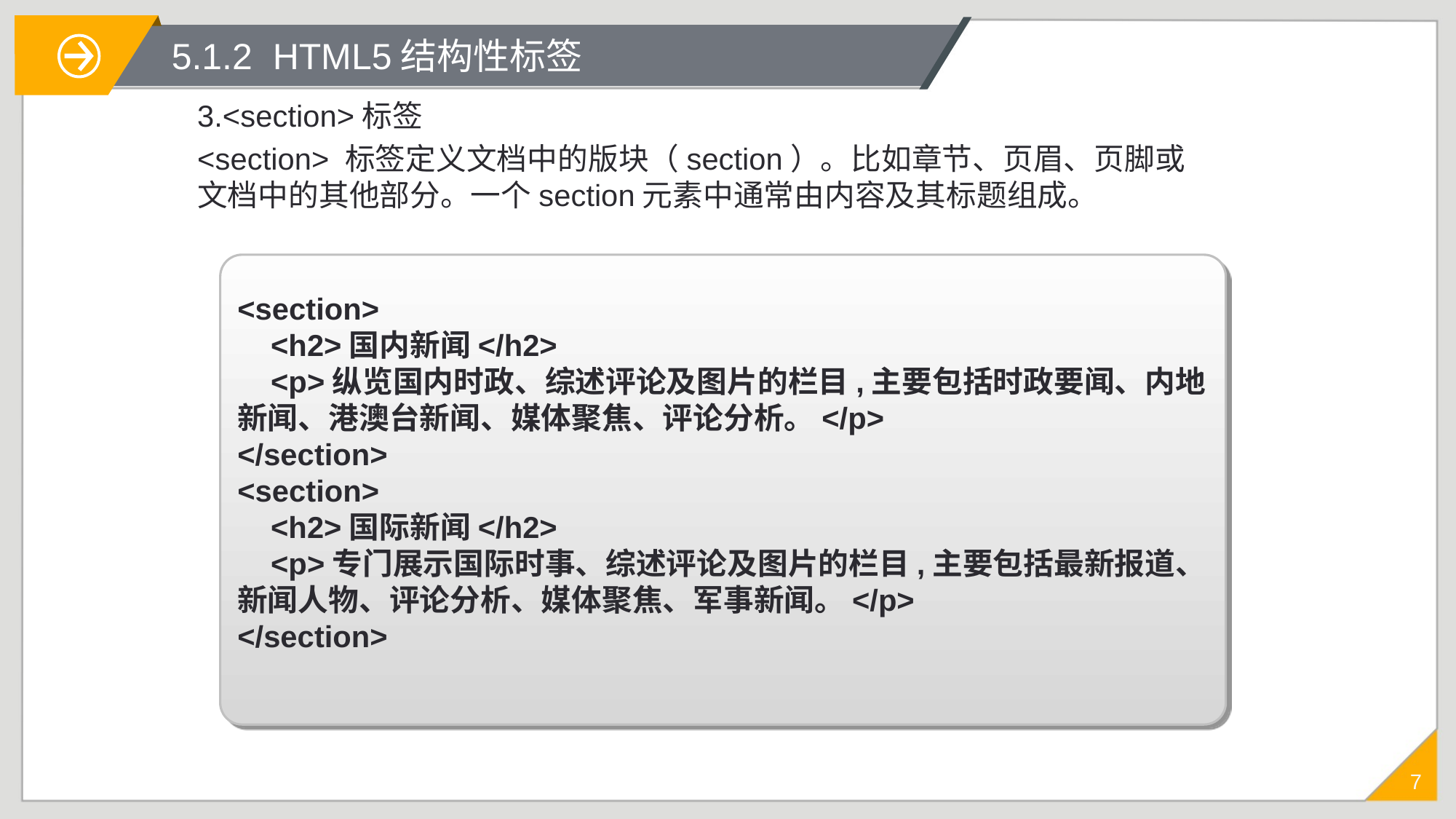

# 5.1.2  HTML5结构性标签
3.<section>标签
<section> 标签定义文档中的版块（section）。比如章节、页眉、页脚或文档中的其他部分。一个section元素中通常由内容及其标题组成。
<section>
    <h2>国内新闻</h2>
    <p>纵览国内时政、综述评论及图片的栏目,主要包括时政要闻、内地
新闻、港澳台新闻、媒体聚焦、评论分析。</p>
</section>
<section>
    <h2>国际新闻</h2>
    <p>专门展示国际时事、综述评论及图片的栏目,主要包括最新报道、
新闻人物、评论分析、媒体聚焦、军事新闻。</p>
</section>